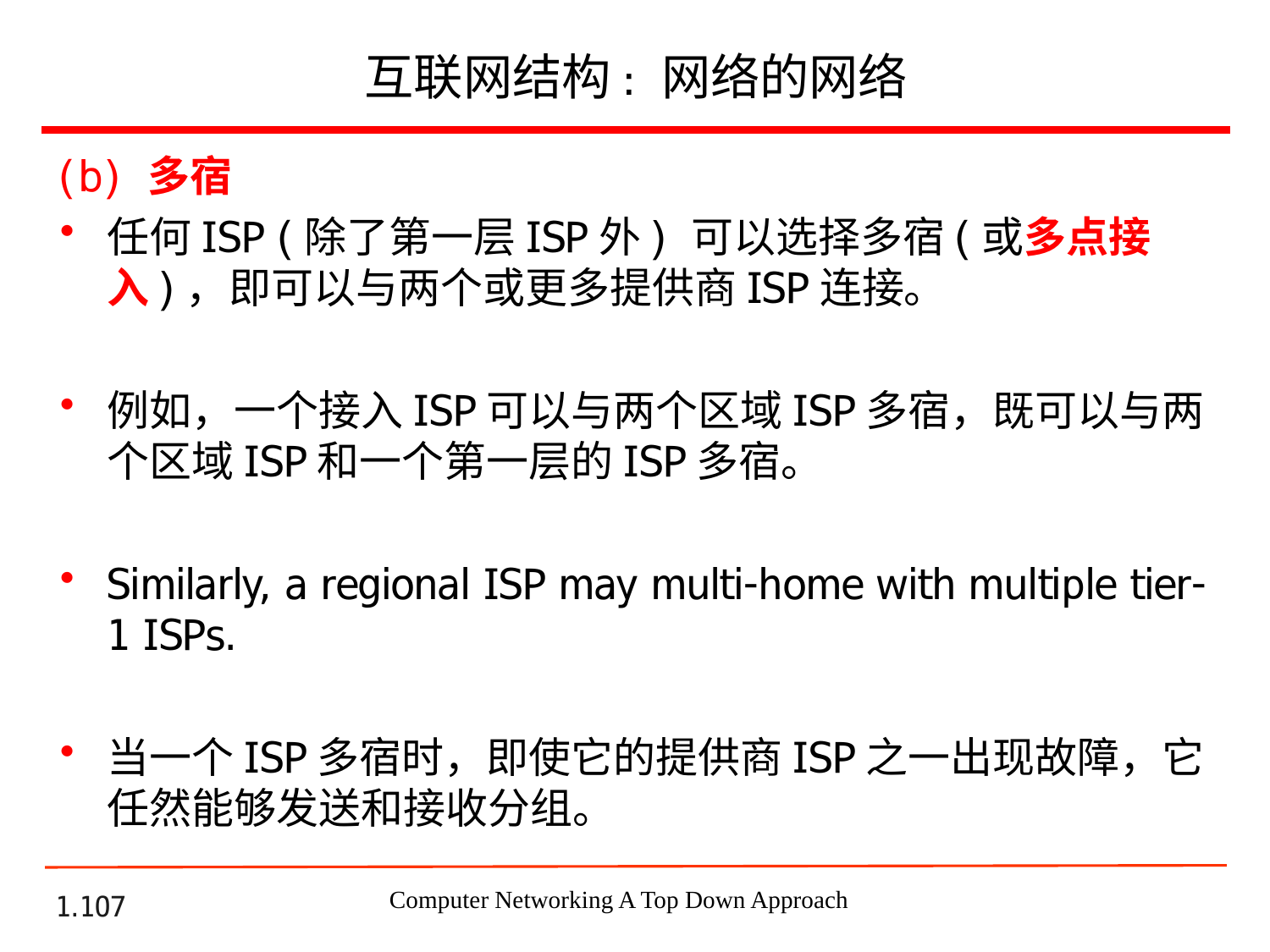

# 互联网结构: 网络的网络
(b) 多宿
任何ISP (除了第一层ISP外) 可以选择多宿(或多点接入)，即可以与两个或更多提供商ISP连接。

例如，一个接入ISP可以与两个区域ISP多宿，既可以与两个区域ISP和一个第一层的ISP多宿。

Similarly, a regional ISP may multi-home with multiple tier-1 ISPs.

当一个ISP多宿时，即使它的提供商ISP之一出现故障，它任然能够发送和接收分组。